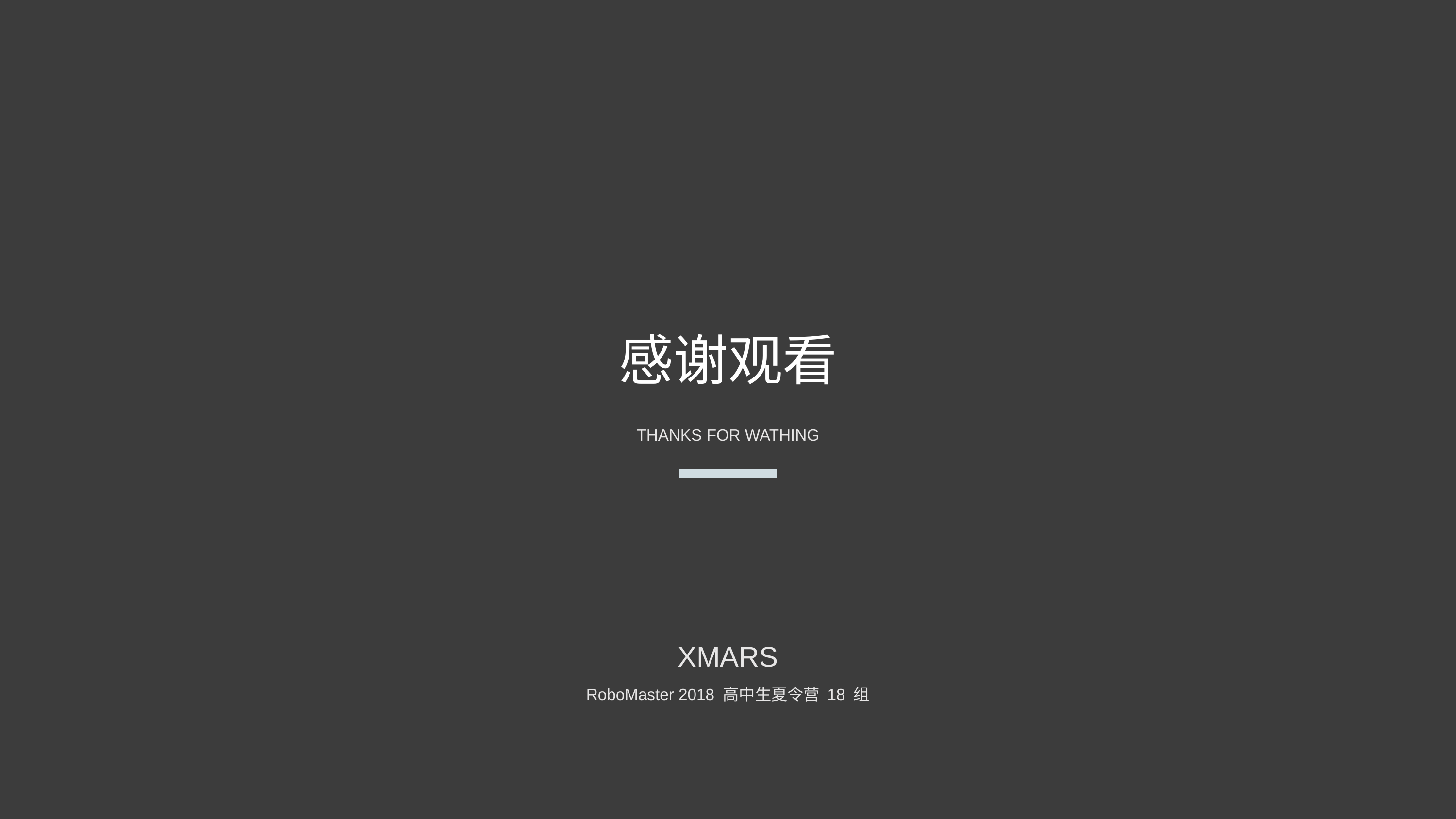

# 感谢观看
THANKS FOR WATHING

XMARS
RoboMaster 2018 高中生夏令营 18 组